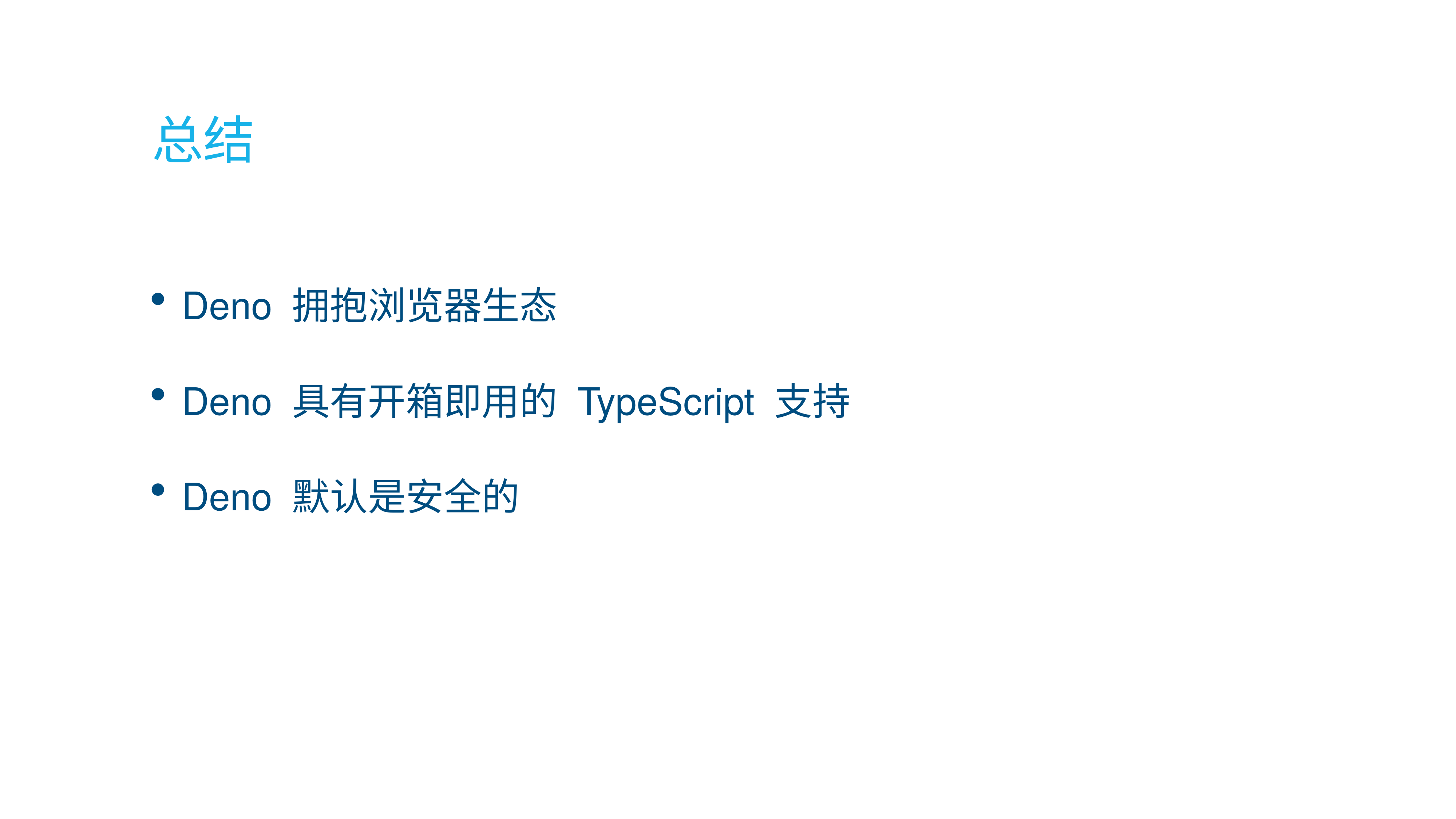

Deno 拥抱浏览器生态
Deno 具有开箱即用的 TypeScript 支持
Deno 默认是安全的